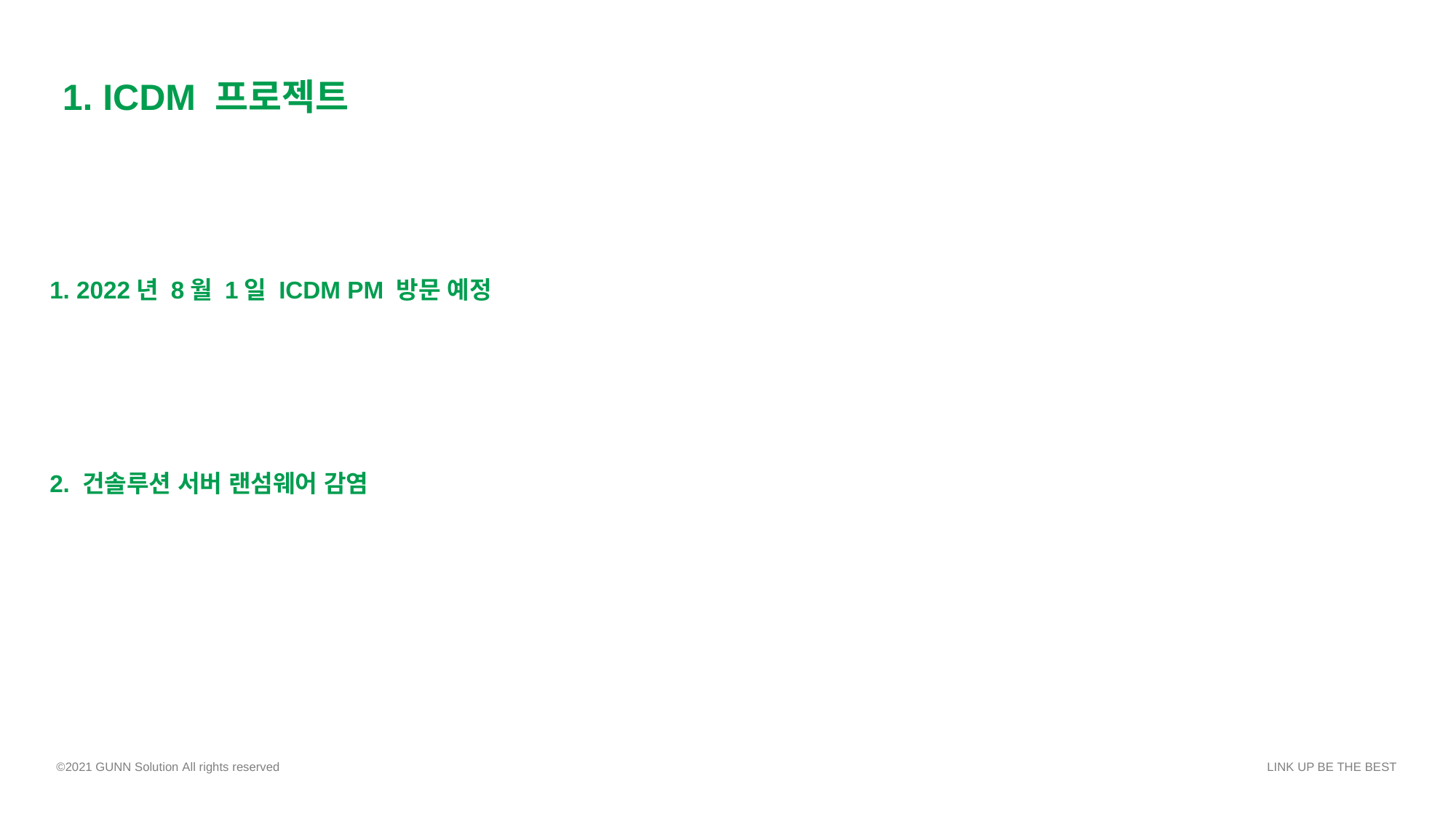

1. ICDM 프로젝트

1. 2022년 8월 1일 ICDM PM 방문 예정

2. 건솔루션 서버 랜섬웨어 감염